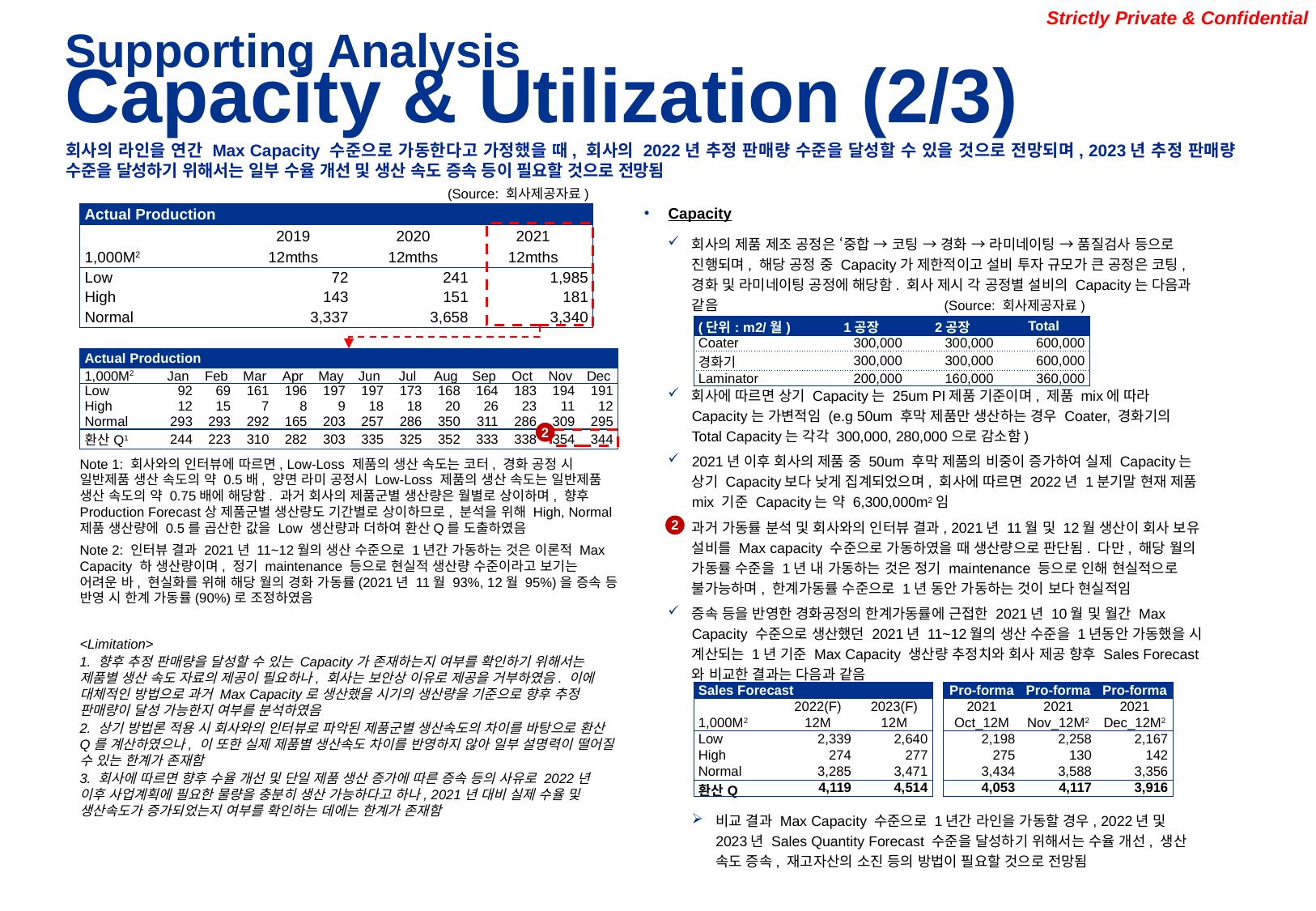

Supporting Analysis
Capacity & Utilization (2/3)
회사의 라인을 연간 Max Capacity 수준으로 가동한다고 가정했을 때, 회사의 2022년 추정 판매량 수준을 달성할 수 있을 것으로 전망되며, 2023년 추정 판매량 수준을 달성하기 위해서는 일부 수율 개선 및 생산 속도 증속 등이 필요할 것으로 전망됨
(Source: 회사제공자료)
Capacity
회사의 제품 제조 공정은 ‘중합 → 코팅 → 경화 → 라미네이팅 → 품질검사 등으로 진행되며, 해당 공정 중 Capacity가 제한적이고 설비 투자 규모가 큰 공정은 코팅, 경화 및 라미네이팅 공정에 해당함. 회사 제시 각 공정별 설비의 Capacity는 다음과 같음

회사에 따르면 상기 Capacity는 25um PI제품 기준이며, 제품 mix에 따라 Capacity는 가변적임 (e.g 50um 후막 제품만 생산하는 경우 Coater, 경화기의 Total Capacity는 각각 300,000, 280,000으로 감소함)
2021년 이후 회사의 제품 중 50um 후막 제품의 비중이 증가하여 실제 Capacity는 상기 Capacity보다 낮게 집계되었으며, 회사에 따르면 2022년 1분기말 현재 제품 mix 기준 Capacity는 약 6,300,000m2임
과거 가동률 분석 및 회사와의 인터뷰 결과, 2021년 11월 및 12월 생산이 회사 보유 설비를 Max capacity 수준으로 가동하였을 때 생산량으로 판단됨. 다만, 해당 월의 가동률 수준을 1년 내 가동하는 것은 정기 maintenance 등으로 인해 현실적으로 불가능하며, 한계가동률 수준으로 1년 동안 가동하는 것이 보다 현실적임
증속 등을 반영한 경화공정의 한계가동률에 근접한 2021년 10월 및 월간 Max Capacity 수준으로 생산했던 2021년 11~12월의 생산 수준을 1년동안 가동했을 시 계산되는 1년 기준 Max Capacity 생산량 추정치와 회사 제공 향후 Sales Forecast와 비교한 결과는 다음과 같음

비교 결과 Max Capacity 수준으로 1년간 라인을 가동할 경우, 2022년 및 2023년 Sales Quantity Forecast 수준을 달성하기 위해서는 수율 개선, 생산 속도 증속, 재고자산의 소진 등의 방법이 필요할 것으로 전망됨
| Actual Production |  |  |  |
| --- | --- | --- | --- |
|  | 2019 | 2020 | 2021 |
| 1,000M2 | 12mths | 12mths | 12mths |
| Low | 72 | 241 | 1,985 |
| High | 143 | 151 | 181 |
| Normal | 3,337 | 3,658 | 3,340 |

(Source: 회사제공자료)
| (단위: m2/월) | 1공장 | 2공장 | Total |
| --- | --- | --- | --- |
| Coater | 300,000 | 300,000 | 600,000 |
| 경화기 | 300,000 | 300,000 | 600,000 |
| Laminator | 200,000 | 160,000 | 360,000 |
| Actual Production |  |  |  |  |  |  |  |  |  |  |  |  |
| --- | --- | --- | --- | --- | --- | --- | --- | --- | --- | --- | --- | --- |
| 1,000M2 | Jan | Feb | Mar | Apr | May | Jun | Jul | Aug | Sep | Oct | Nov | Dec |
| Low | 92 | 69 | 161 | 196 | 197 | 197 | 173 | 168 | 164 | 183 | 194 | 191 |
| High | 12 | 15 | 7 | 8 | 9 | 18 | 18 | 20 | 26 | 23 | 11 | 12 |
| Normal | 293 | 293 | 292 | 165 | 203 | 257 | 286 | 350 | 311 | 286 | 309 | 295 |
| 환산Q1 | 244 | 223 | 310 | 282 | 303 | 335 | 325 | 352 | 333 | 338 | 354 | 344 |
2

Note 1: 회사와의 인터뷰에 따르면, Low-Loss 제품의 생산 속도는 코터, 경화 공정 시 일반제품 생산 속도의 약 0.5배, 양면 라미 공정시 Low-Loss 제품의 생산 속도는 일반제품 생산 속도의 약 0.75배에 해당함. 과거 회사의 제품군별 생산량은 월별로 상이하며, 향후 Production Forecast상 제품군별 생산량도 기간별로 상이하므로, 분석을 위해 High, Normal 제품 생산량에 0.5를 곱산한 값을 Low 생산량과 더하여 환산Q를 도출하였음
Note 2: 인터뷰 결과 2021년 11~12월의 생산 수준으로 1년간 가동하는 것은 이론적 Max Capacity 하 생산량이며, 정기 maintenance 등으로 현실적 생산량 수준이라고 보기는 어려운 바, 현실화를 위해 해당 월의 경화 가동률(2021년 11월 93%, 12월 95%)을 증속 등 반영 시 한계 가동률(90%)로 조정하였음
2
<Limitation>
1. 향후 추정 판매량을 달성할 수 있는 Capacity가 존재하는지 여부를 확인하기 위해서는 제품별 생산 속도 자료의 제공이 필요하나, 회사는 보안상 이유로 제공을 거부하였음. 이에 대체적인 방법으로 과거 Max Capacity로 생산했을 시기의 생산량을 기준으로 향후 추정 판매량이 달성 가능한지 여부를 분석하였음
2. 상기 방법론 적용 시 회사와의 인터뷰로 파악된 제품군별 생산속도의 차이를 바탕으로 환산Q를 계산하였으나, 이 또한 실제 제품별 생산속도 차이를 반영하지 않아 일부 설명력이 떨어질 수 있는 한계가 존재함
3. 회사에 따르면 향후 수율 개선 및 단일 제품 생산 증가에 따른 증속 등의 사유로 2022년 이후 사업계획에 필요한 물량을 충분히 생산 가능하다고 하나, 2021년 대비 실제 수율 및 생산속도가 증가되었는지 여부를 확인하는 데에는 한계가 존재함
| Sales Forecast |  |  |
| --- | --- | --- |
|  | 2022(F) | 2023(F) |
| 1,000M2 | 12M | 12M |
| Low | 2,339 | 2,640 |
| High | 274 | 277 |
| Normal | 3,285 | 3,471 |
| 환산Q | 4,119 | 4,514 |
| Pro-forma | Pro-forma | Pro-forma |
| --- | --- | --- |
| 2021 | 2021 | 2021 |
| Oct\_12M | Nov\_12M2 | Dec\_12M2 |
| 2,198 | 2,258 | 2,167 |
| 275 | 130 | 142 |
| 3,434 | 3,588 | 3,356 |
| 4,053 | 4,117 | 3,916 |